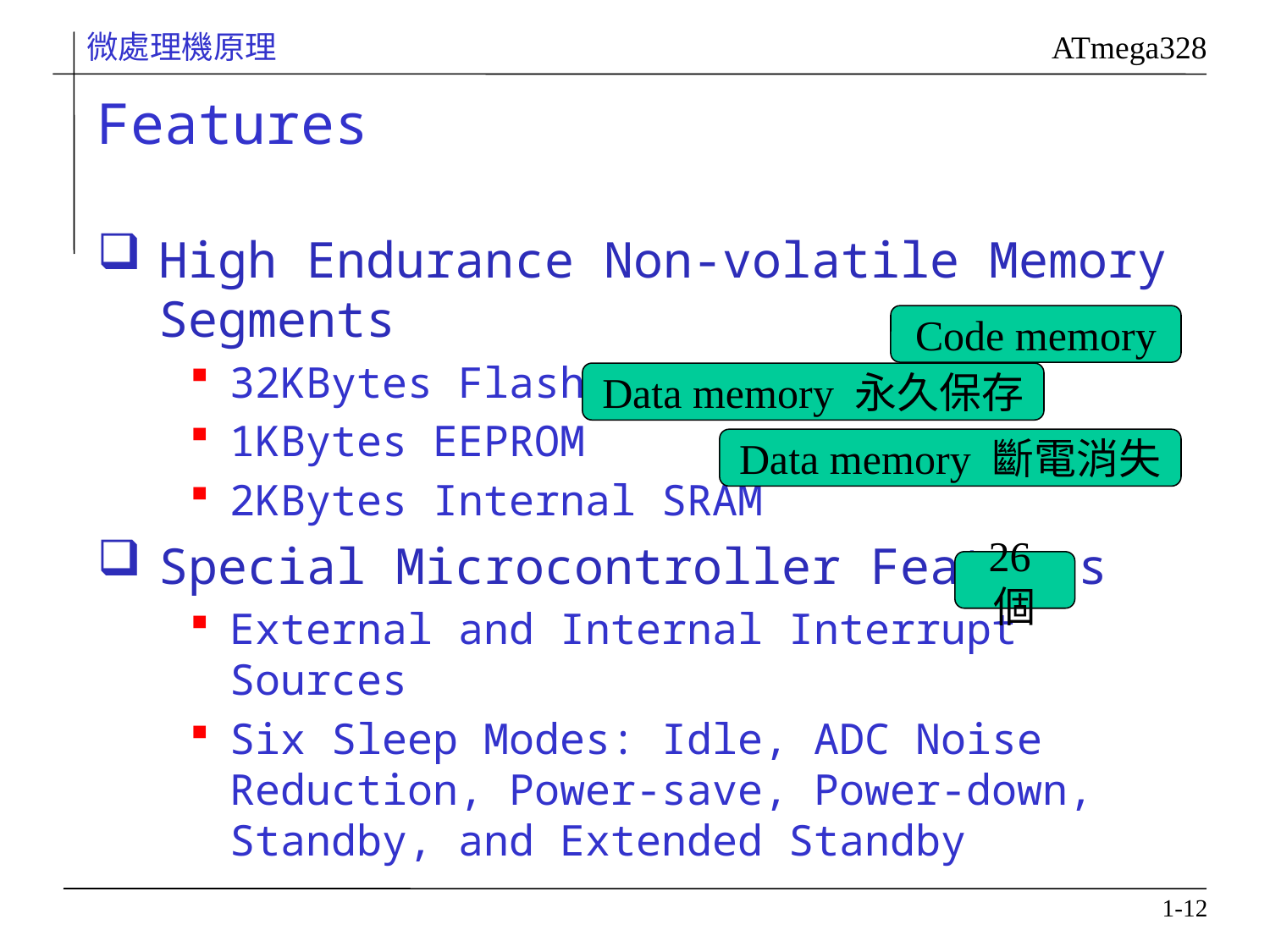

# Features
High Endurance Non-volatile Memory Segments
32KBytes Flash program memory
1KBytes EEPROM
2KBytes Internal SRAM
Special Microcontroller Features
External and Internal Interrupt Sources
Six Sleep Modes: Idle, ADC Noise Reduction, Power-save, Power-down, Standby, and Extended Standby
Code memory
Data memory 永久保存
Data memory 斷電消失
26個